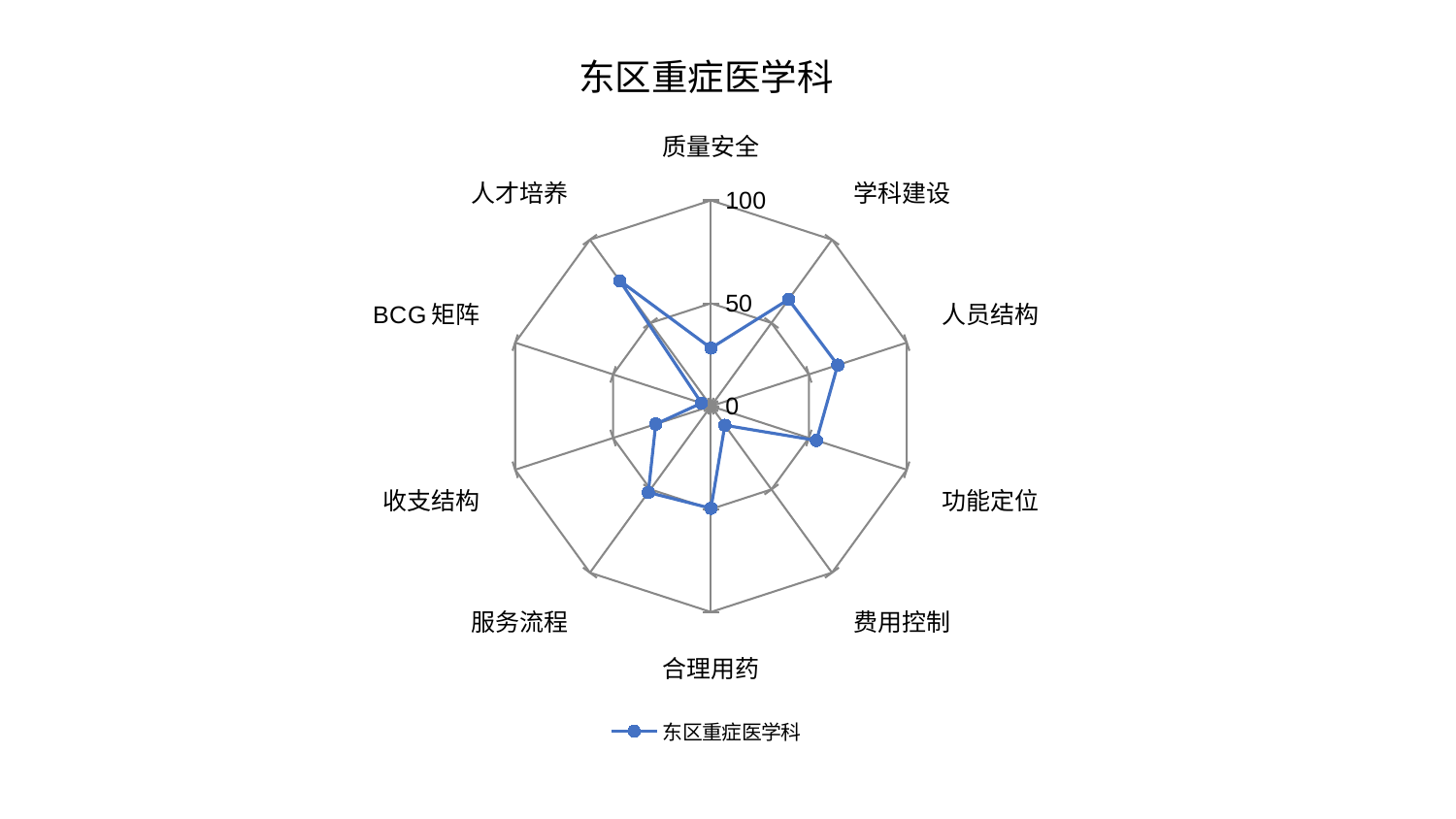

### Chart: 东区重症医学科

| Category | 东区重症医学科 |
|---|---|
| 质量安全 | 28.221219800068873 |
| 学科建设 | 64.11116014657851 |
| 人员结构 | 64.72393646639121 |
| 功能定位 | 53.877921660887374 |
| 费用控制 | 11.493249657512687 |
| 合理用药 | 49.6143160988419 |
| 服务流程 | 51.804698501984575 |
| 收支结构 | 28.22350328120592 |
| BCG矩阵 | 4.8335726190303 |
| 人才培养 | 75.33376854822393 |
104